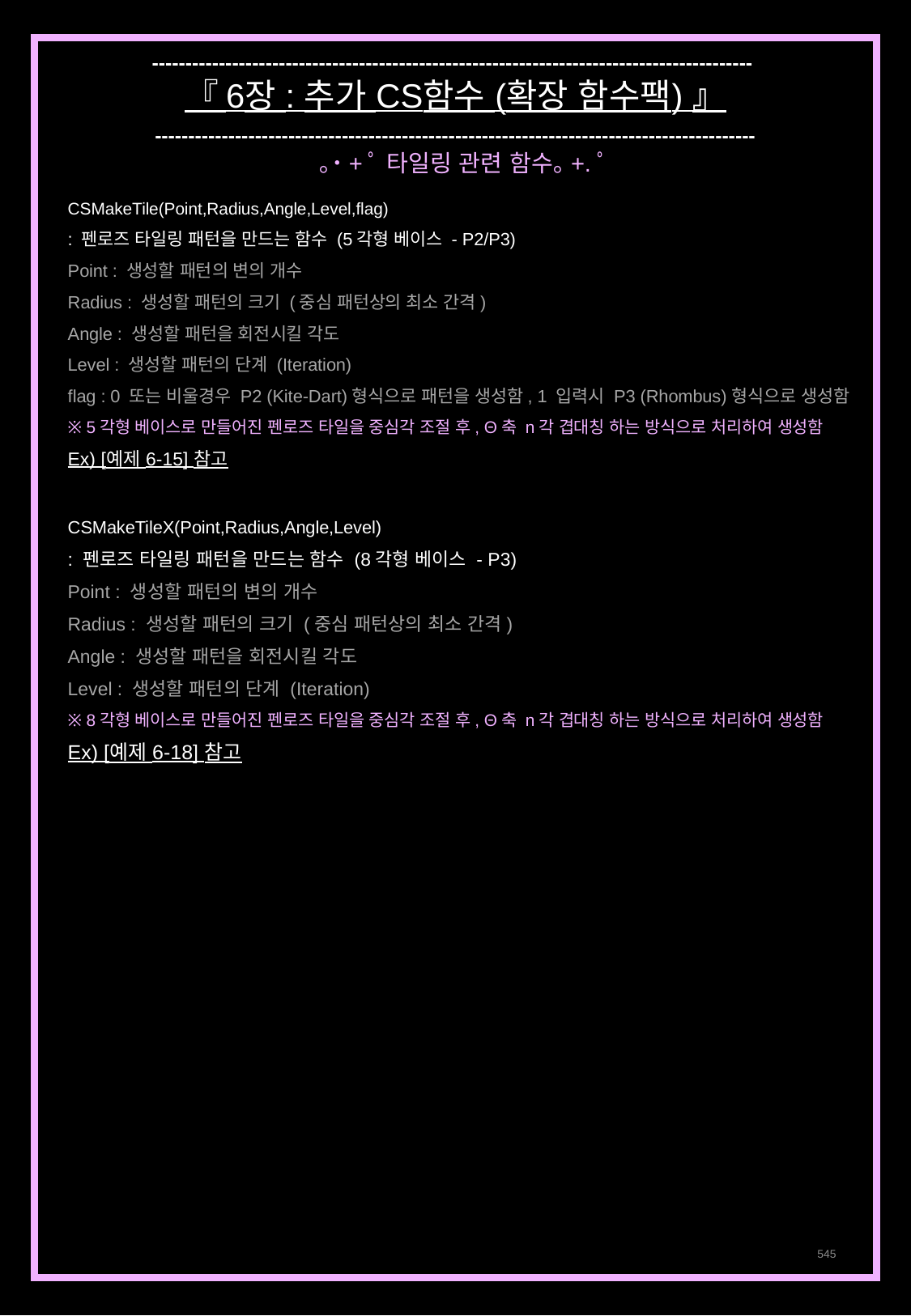

------------------------------------------------------------------------------------------
『 6장 : 추가 CS함수 (확장 함수팩) 』
------------------------------------------------------------------------------------------
｡˙+ﾟ 타일링 관련 함수｡+.ﾟ
CSMakeTile(Point,Radius,Angle,Level,flag)
: 펜로즈 타일링 패턴을 만드는 함수 (5각형 베이스 - P2/P3)
Point : 생성할 패턴의 변의 개수
Radius : 생성할 패턴의 크기 (중심 패턴상의 최소 간격)
Angle : 생성할 패턴을 회전시킬 각도
Level : 생성할 패턴의 단계 (Iteration)
flag : 0 또는 비울경우 P2 (Kite-Dart)형식으로 패턴을 생성함, 1 입력시 P3 (Rhombus)형식으로 생성함
※ 5각형 베이스로 만들어진 펜로즈 타일을 중심각 조절 후, Θ축 n각 겹대칭 하는 방식으로 처리하여 생성함
Ex) [예제 6-15] 참고

CSMakeTileX(Point,Radius,Angle,Level)
: 펜로즈 타일링 패턴을 만드는 함수 (8각형 베이스 - P3)
Point : 생성할 패턴의 변의 개수
Radius : 생성할 패턴의 크기 (중심 패턴상의 최소 간격)
Angle : 생성할 패턴을 회전시킬 각도
Level : 생성할 패턴의 단계 (Iteration)
※ 8각형 베이스로 만들어진 펜로즈 타일을 중심각 조절 후, Θ축 n각 겹대칭 하는 방식으로 처리하여 생성함
Ex) [예제 6-18] 참고

545